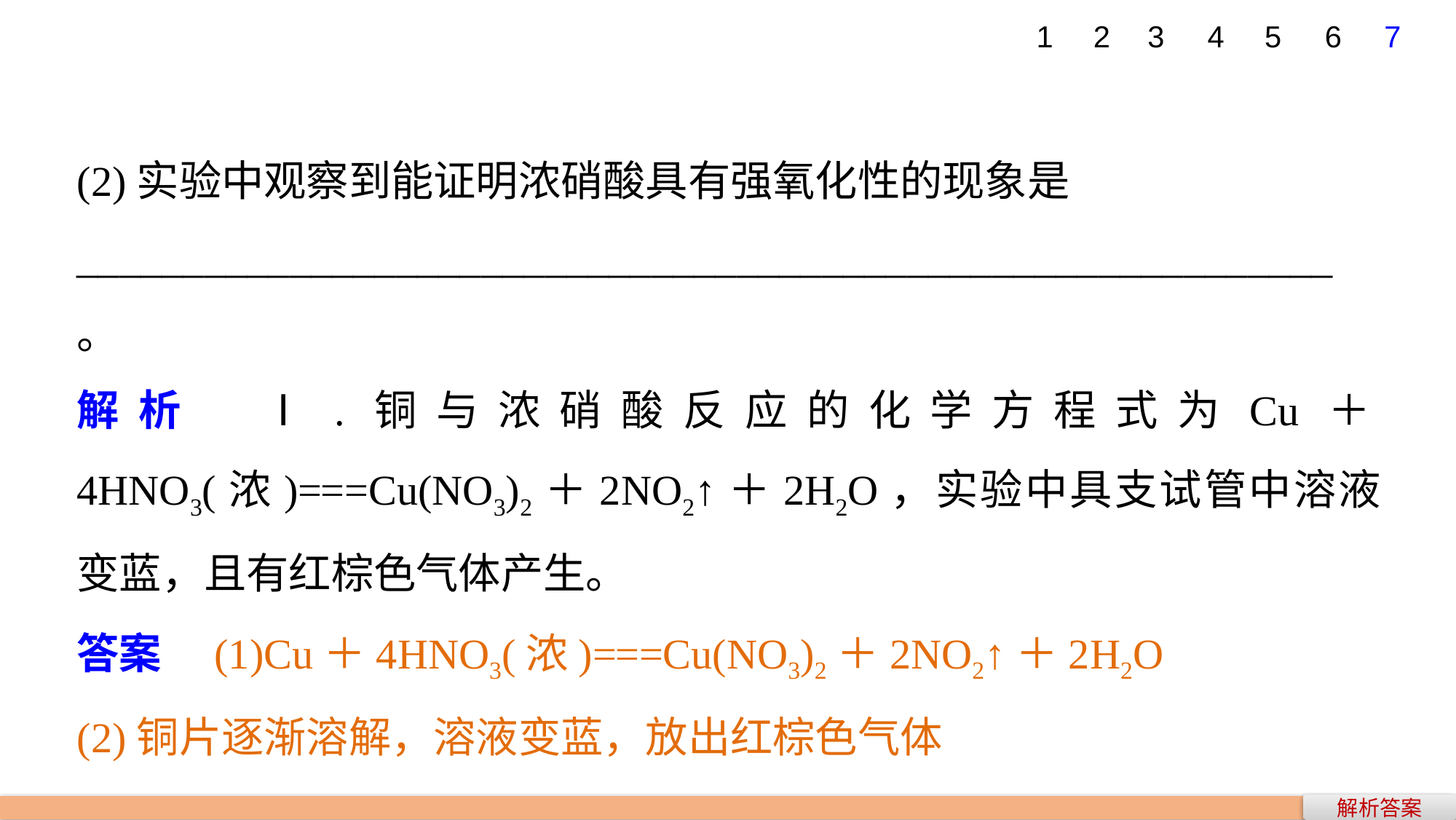

7
1
2
3
4
5
6
(2)实验中观察到能证明浓硝酸具有强氧化性的现象是
___________________________________________________________。
解析　Ⅰ.铜与浓硝酸反应的化学方程式为Cu＋4HNO3(浓)===Cu(NO3)2＋2NO2↑＋2H2O，实验中具支试管中溶液变蓝，且有红棕色气体产生。
答案　(1)Cu＋4HNO3(浓)===Cu(NO3)2＋2NO2↑＋2H2O
(2)铜片逐渐溶解，溶液变蓝，放出红棕色气体
解析答案